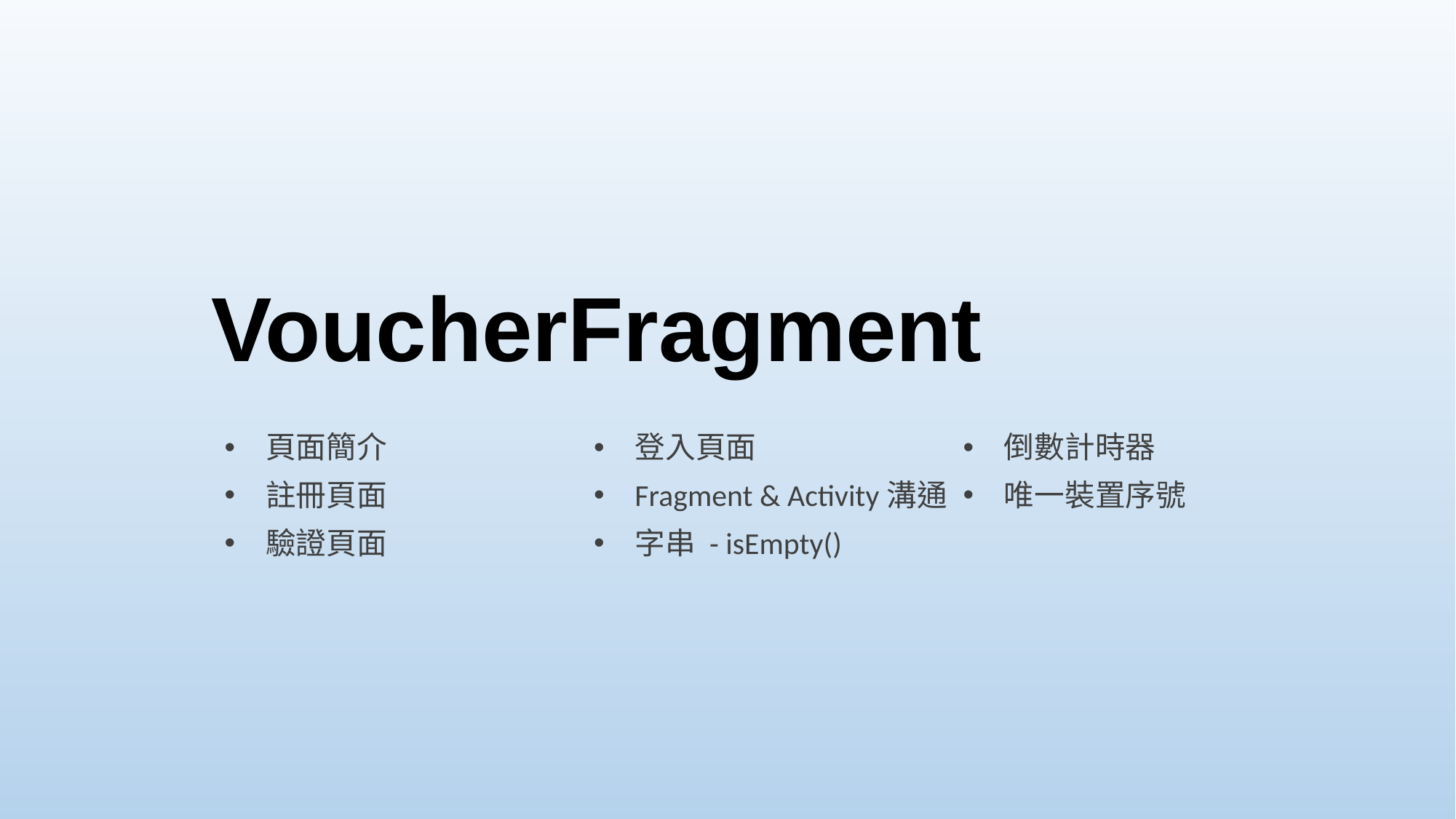

# VoucherFragment
頁面簡介
註冊頁面
驗證頁面
登入頁面
Fragment & Activity溝通
字串 - isEmpty()
倒數計時器
唯一裝置序號